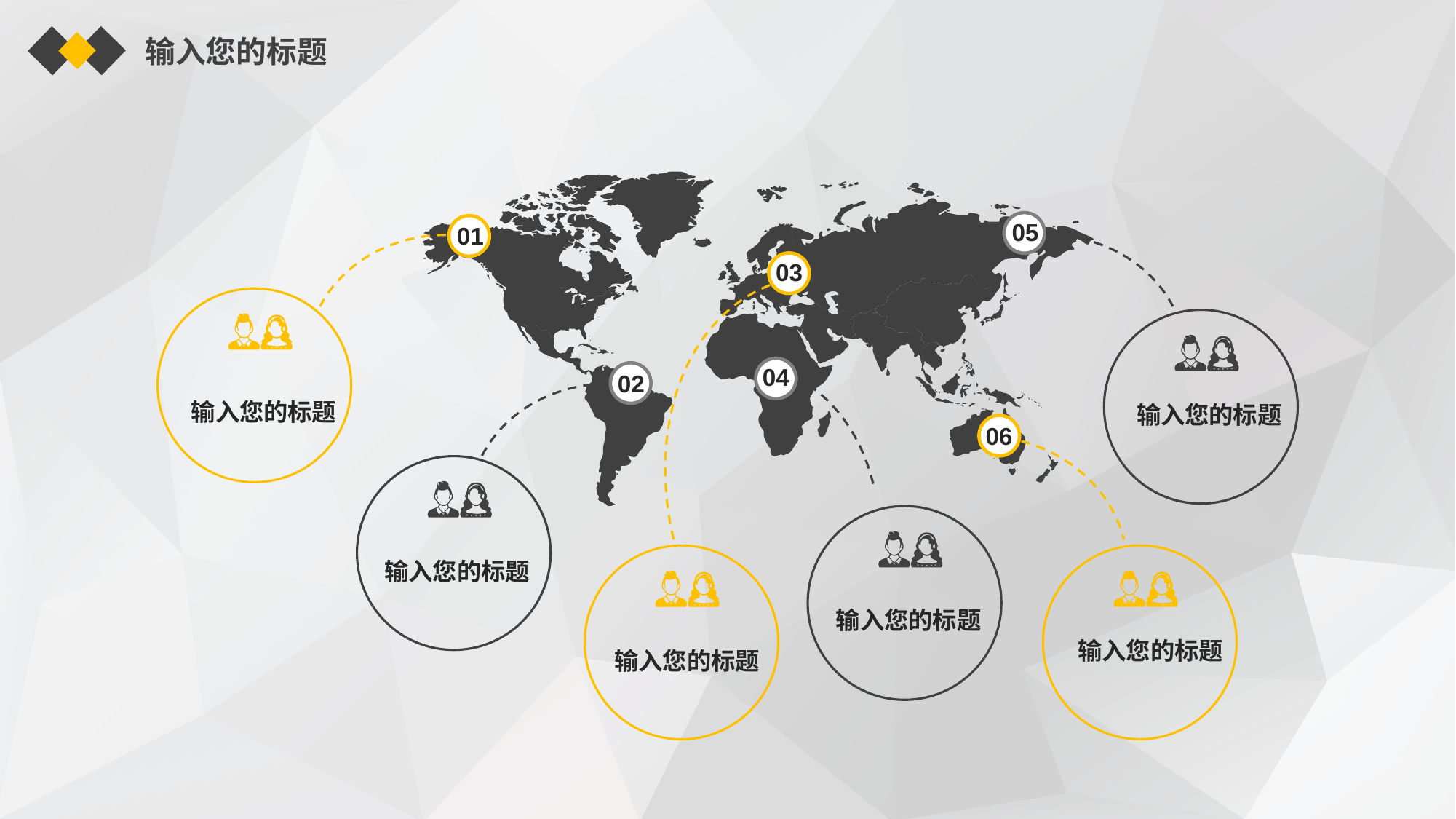

输入您的标题

05

01

03

04

02

输入您的标题
输入您的标题

06

输入您的标题

输入您的标题
输入您的标题
输入您的标题